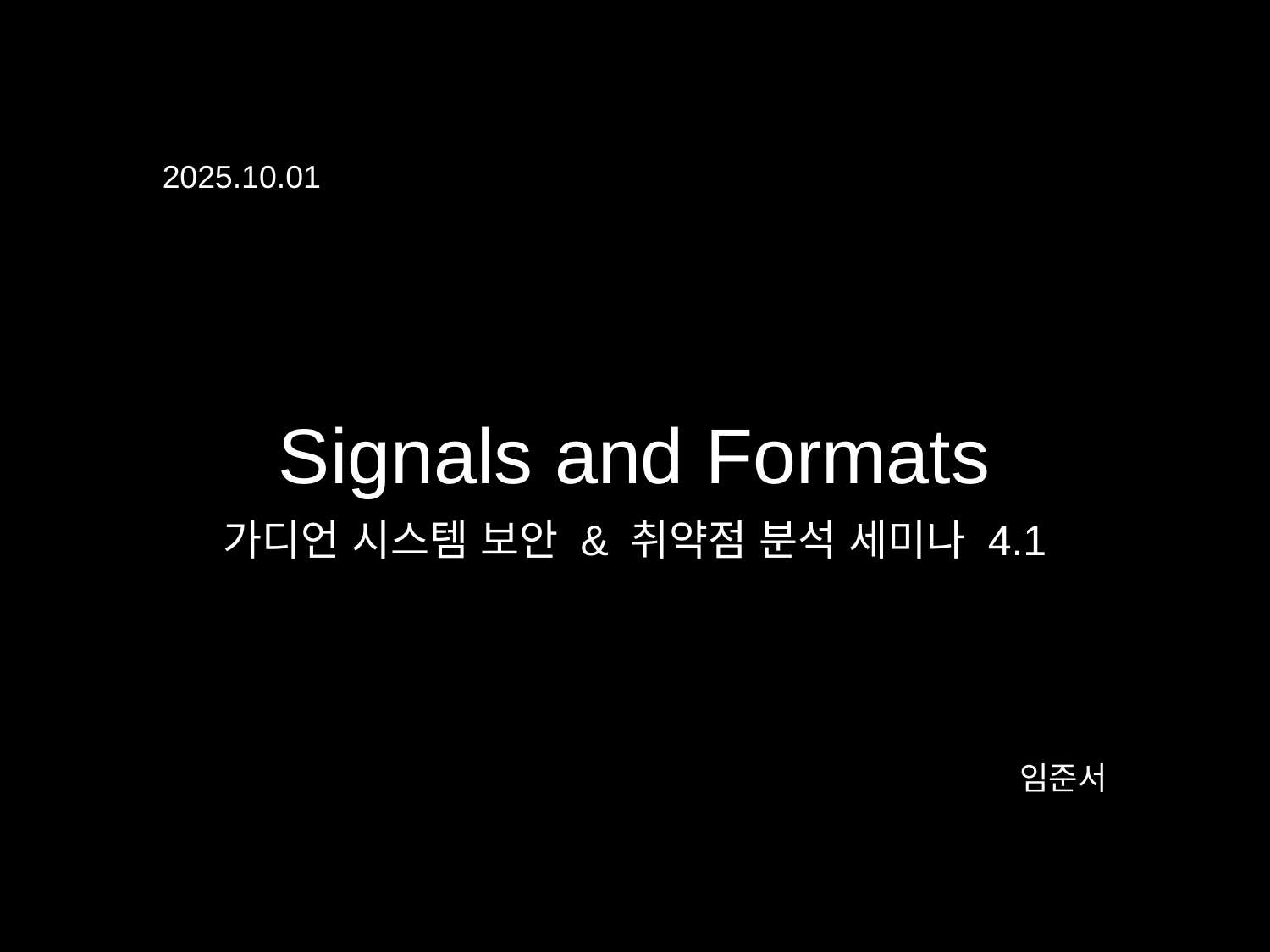

2025.10.01
Signals and Formats
가디언 시스템 보안 & 취약점 분석 세미나 4.1
임준서